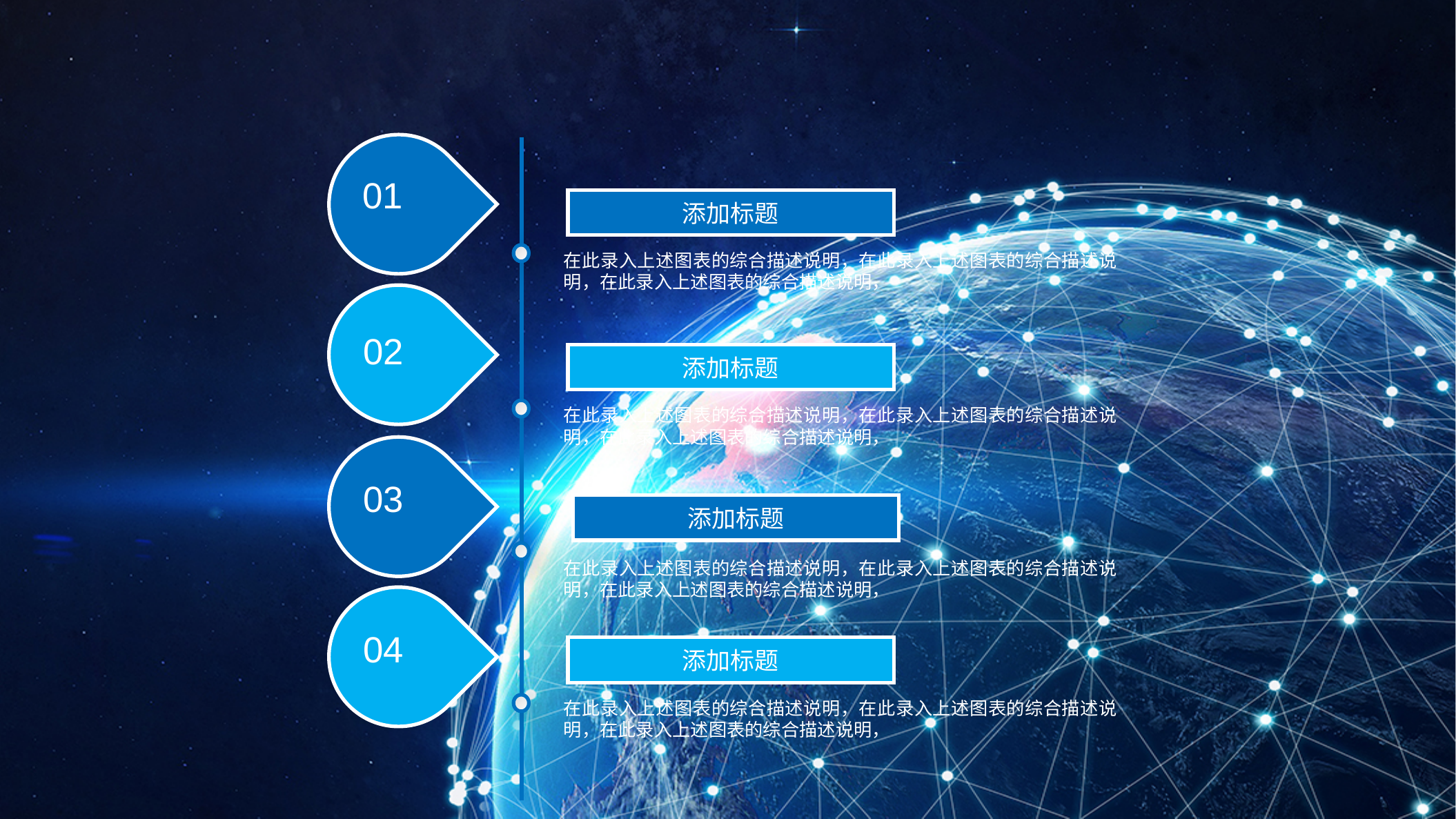

01

02

03

04

添加标题
在此录入上述图表的综合描述说明，在此录入上述图表的综合描述说明，在此录入上述图表的综合描述说明，
添加标题
在此录入上述图表的综合描述说明，在此录入上述图表的综合描述说明，在此录入上述图表的综合描述说明，
添加标题
在此录入上述图表的综合描述说明，在此录入上述图表的综合描述说明，在此录入上述图表的综合描述说明，
添加标题
在此录入上述图表的综合描述说明，在此录入上述图表的综合描述说明，在此录入上述图表的综合描述说明，